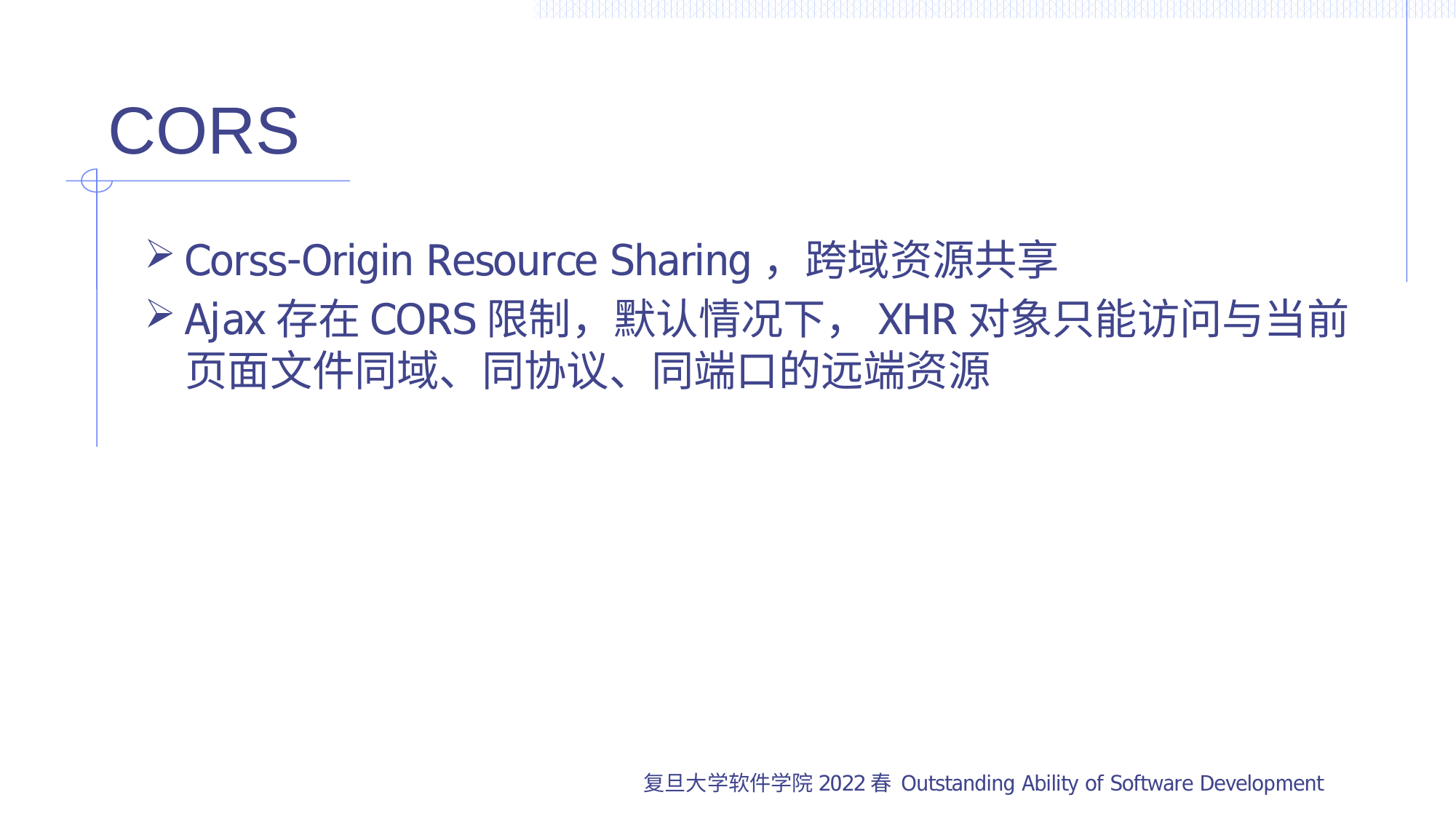

# CORS
Corss-Origin Resource Sharing，跨域资源共享
Ajax存在CORS限制，默认情况下，XHR对象只能访问与当前页面文件同域、同协议、同端口的远端资源